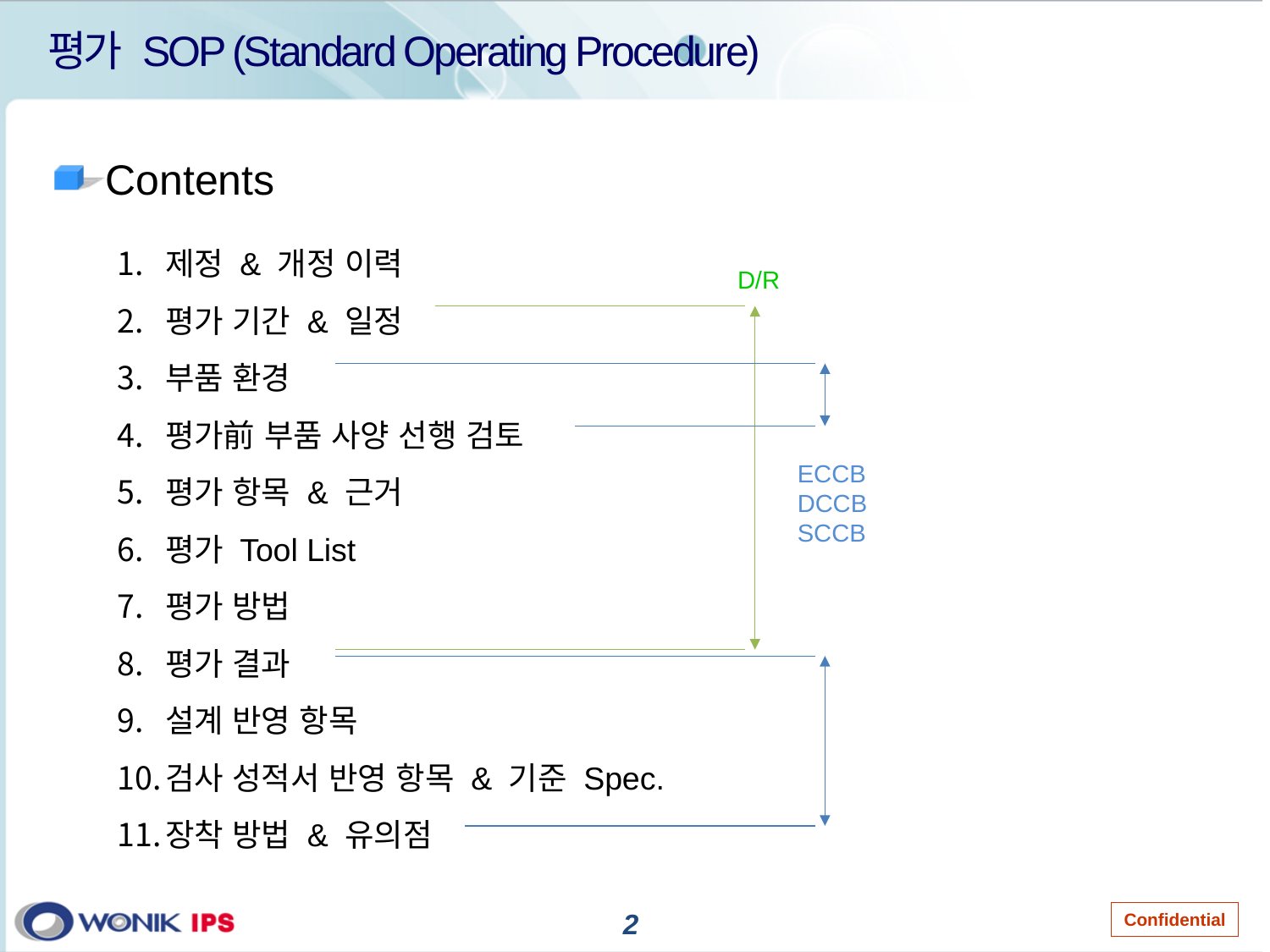

# 평가 SOP (Standard Operating Procedure)
Contents
제정 & 개정 이력
평가 기간 & 일정
부품 환경
평가前 부품 사양 선행 검토
평가 항목 & 근거
평가 Tool List
평가 방법
평가 결과
설계 반영 항목
검사 성적서 반영 항목 & 기준 Spec.
장착 방법 & 유의점
D/R
ECCB
DCCB
SCCB